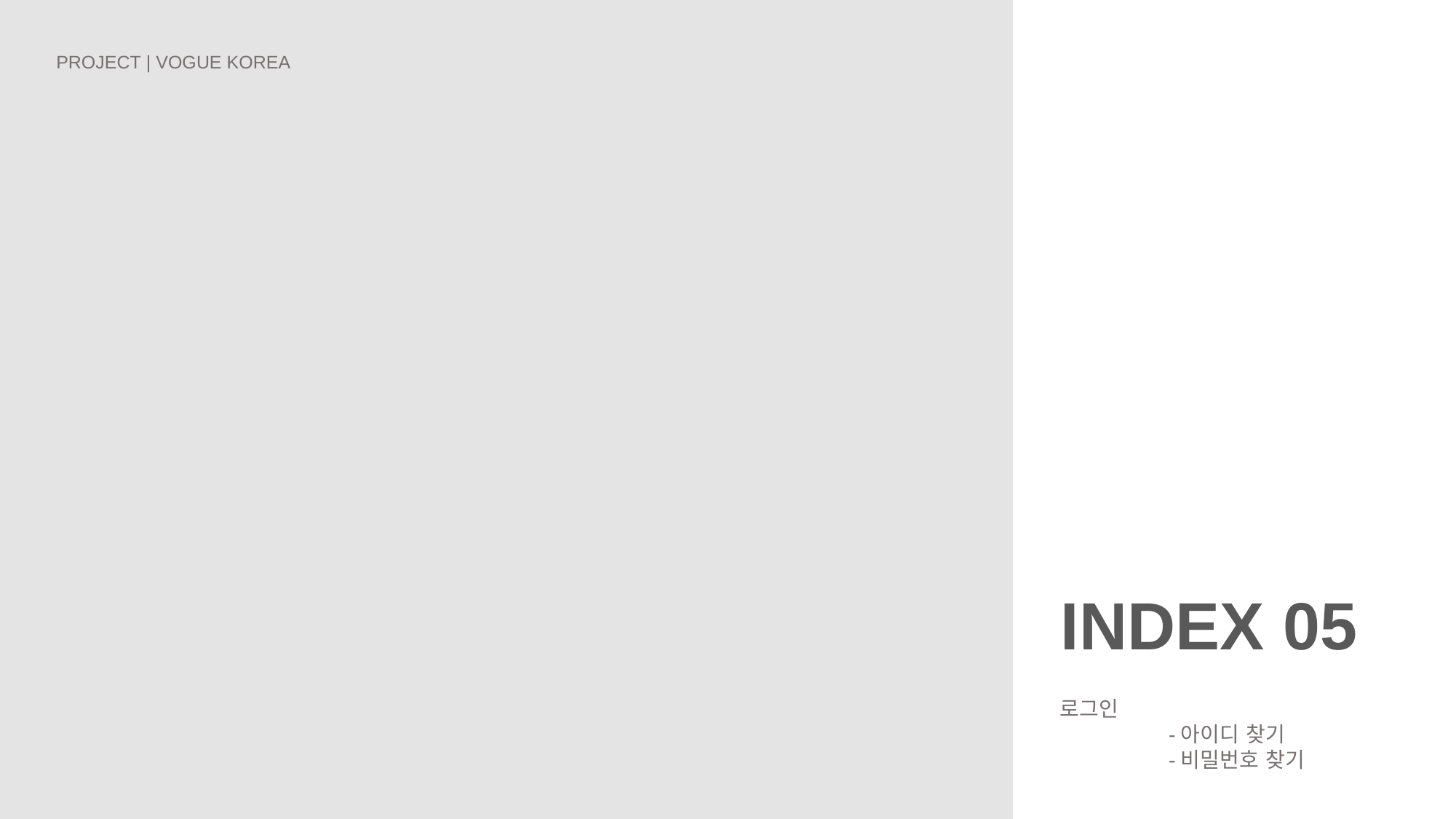

PROJECT | VOGUE KOREA
INDEX 05
로그인
	-아이디 찾기
	-비밀번호 찾기